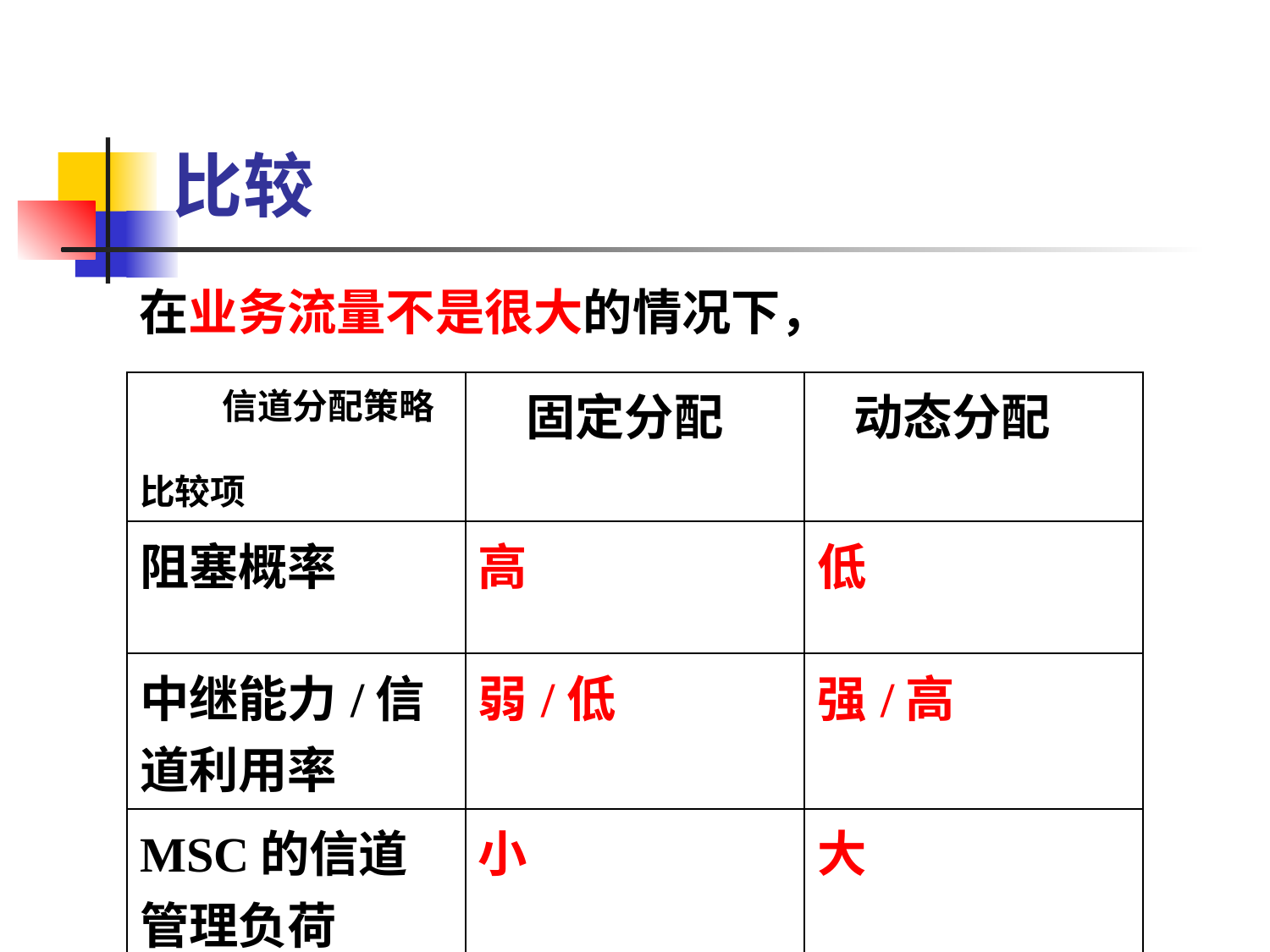

比较
在业务流量不是很大的情况下，
| 信道分配策略 比较项 | 固定分配 | 动态分配 |
| --- | --- | --- |
| 阻塞概率 | 高 | 低 |
| 中继能力/信道利用率 | 弱/低 | 强/高 |
| MSC的信道管理负荷 | 小 | 大 |